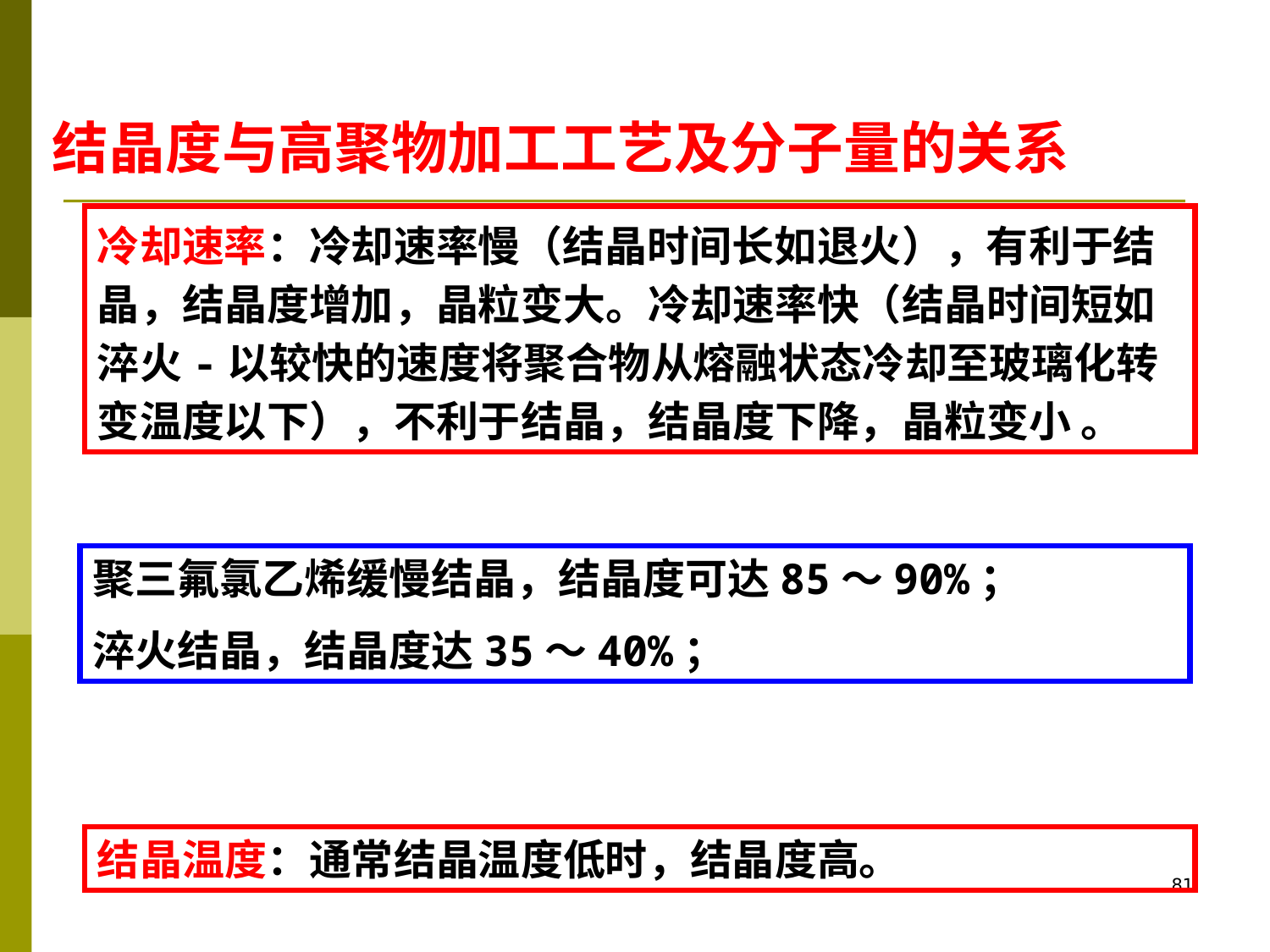

结晶度与高聚物加工工艺及分子量的关系
冷却速率：冷却速率慢（结晶时间长如退火），有利于结晶，结晶度增加，晶粒变大。冷却速率快（结晶时间短如淬火-以较快的速度将聚合物从熔融状态冷却至玻璃化转变温度以下），不利于结晶，结晶度下降，晶粒变小 。
聚三氟氯乙烯缓慢结晶，结晶度可达85～90%；
淬火结晶，结晶度达35～40%；
结晶温度：通常结晶温度低时，结晶度高。
81